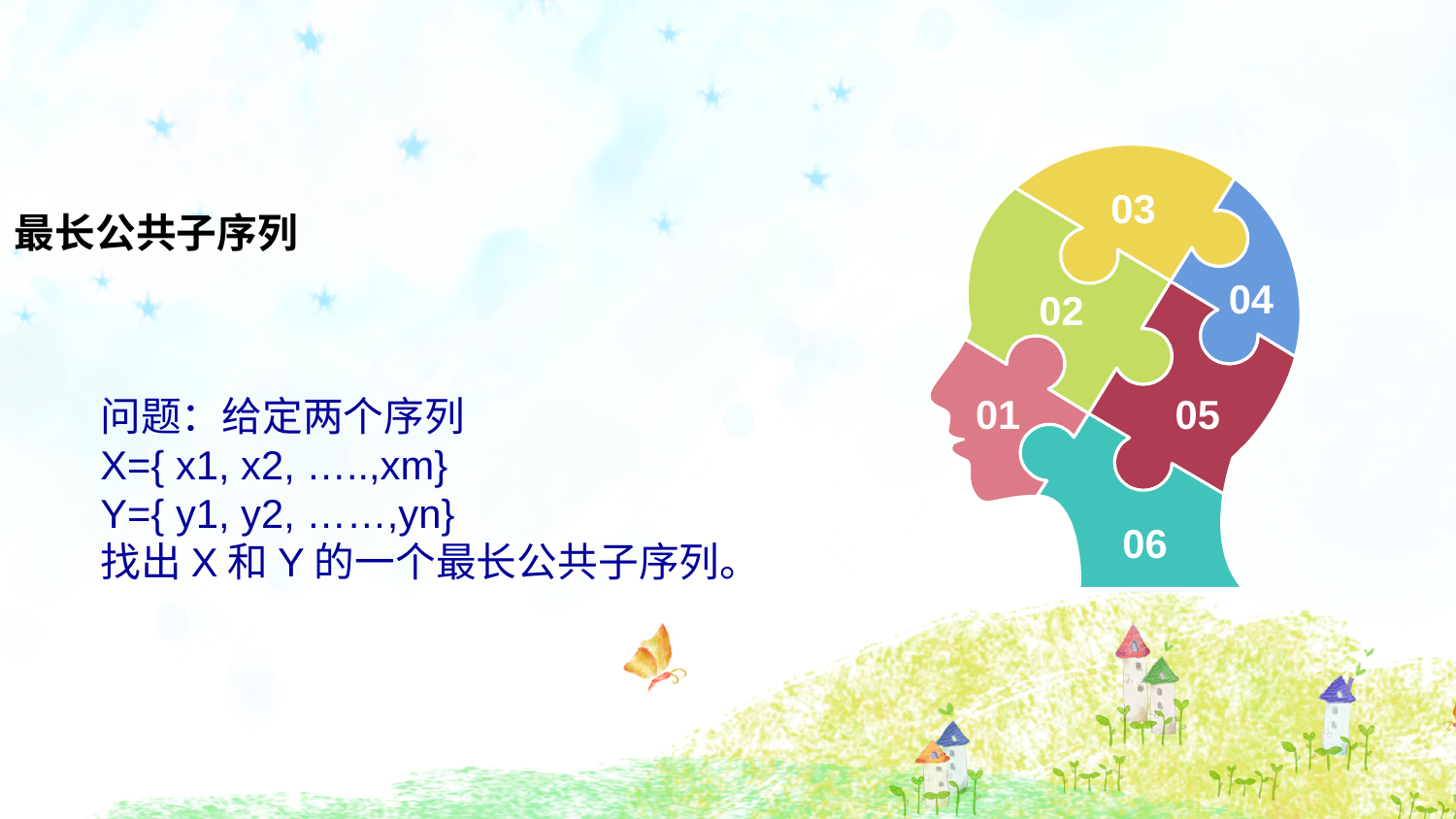

03

04

02

01
05

06
最长公共子序列
问题：给定两个序列
X={ x1, x2, …..,xm}
Y={ y1, y2, ……,yn}
找出X和Y的一个最长公共子序列。